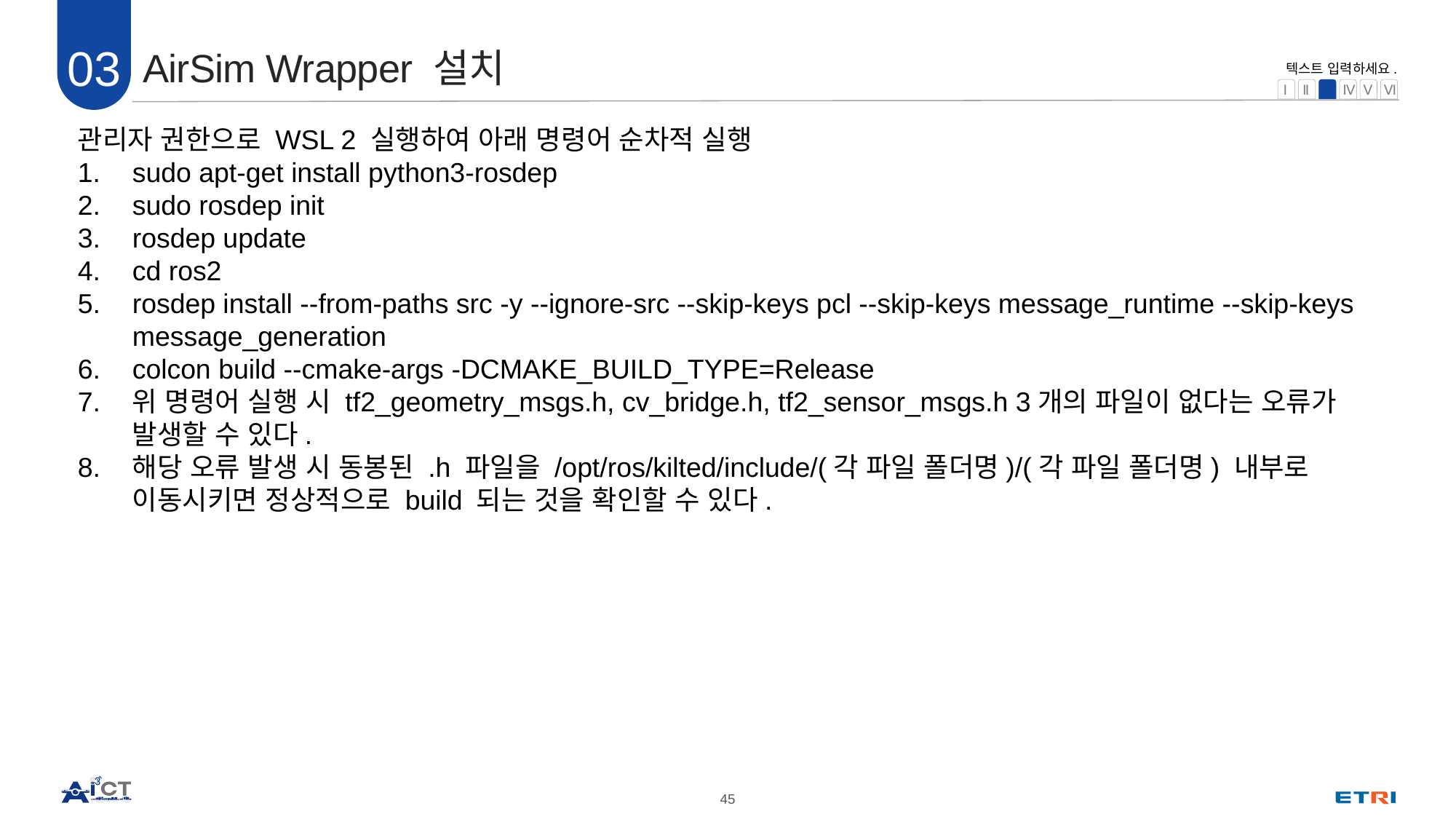

03
AirSim Wrapper 설치
관리자 권한으로 WSL 2 실행하여 아래 명령어 순차적 실행
sudo apt-get install python3-rosdep
sudo rosdep init
rosdep update
cd ros2
rosdep install --from-paths src -y --ignore-src --skip-keys pcl --skip-keys message_runtime --skip-keys message_generation
colcon build --cmake-args -DCMAKE_BUILD_TYPE=Release
위 명령어 실행 시 tf2_geometry_msgs.h, cv_bridge.h, tf2_sensor_msgs.h 3개의 파일이 없다는 오류가 발생할 수 있다.
해당 오류 발생 시 동봉된 .h 파일을 /opt/ros/kilted/include/(각 파일 폴더명)/(각 파일 폴더명) 내부로 이동시키면 정상적으로 build 되는 것을 확인할 수 있다.